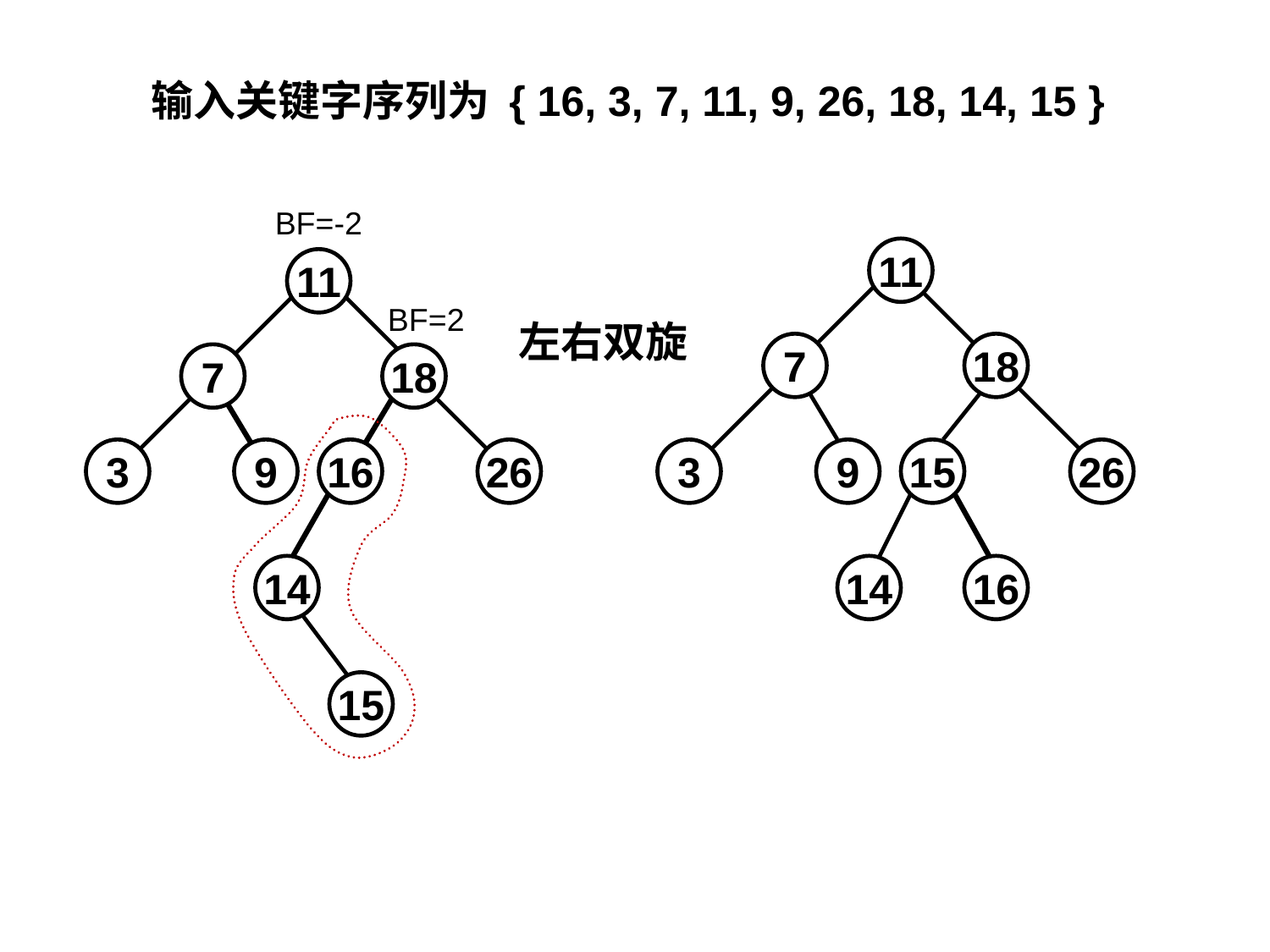

输入关键字序列为 { 16, 3, 7, 11, 9, 26, 18, 14, 15 }
BF=-2
11
11

BF=2
左右双旋
7
18
7
18

3
9
16
26
3
9
15
26

14
14
16

15